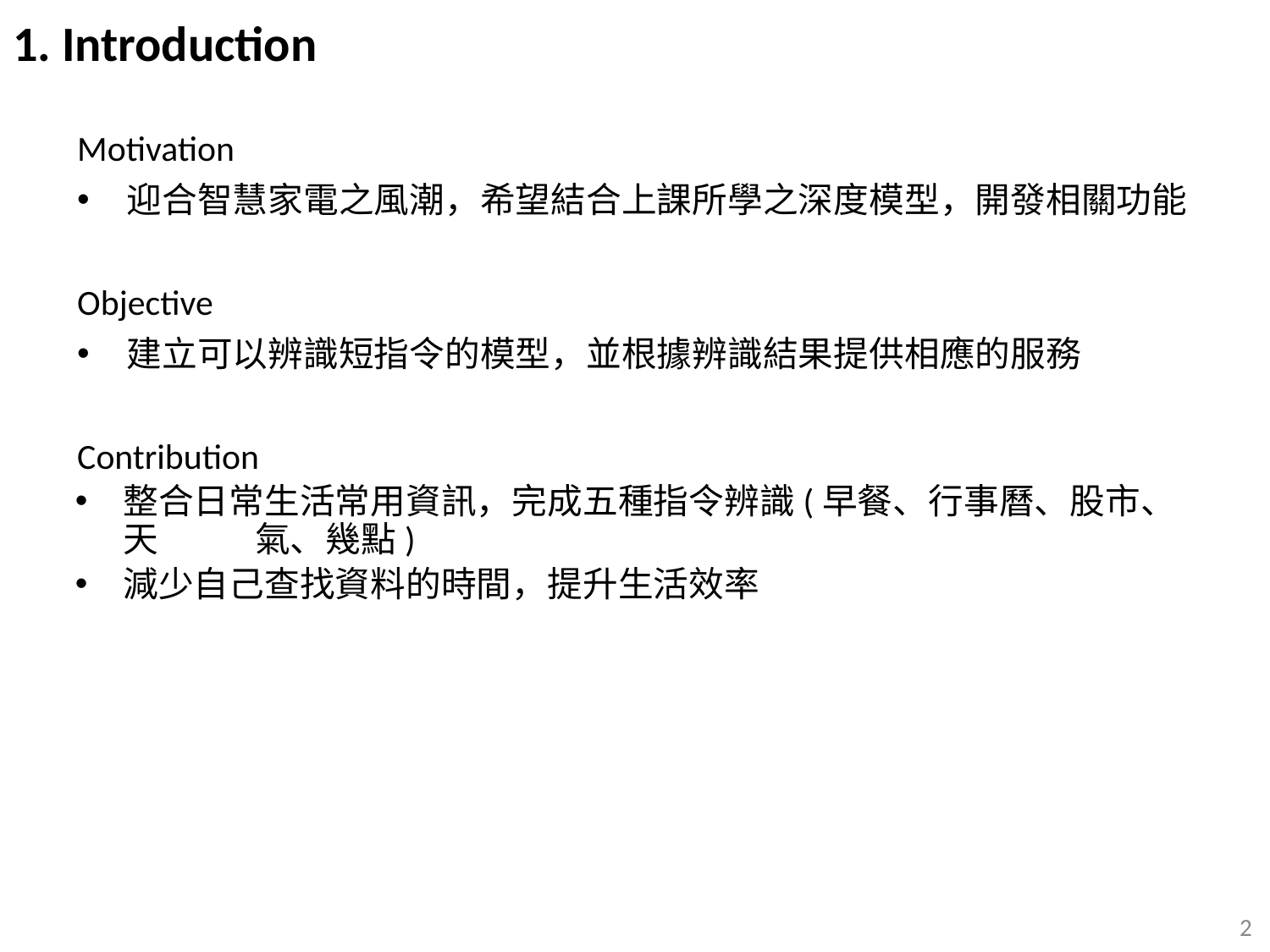

# 1. Introduction
Motivation
迎合智慧家電之風潮，希望結合上課所學之深度模型，開發相關功能

Objective
建立可以辨識短指令的模型，並根據辨識結果提供相應的服務

Contribution
整合日常生活常用資訊，完成五種指令辨識(早餐、行事曆、股市、天            氣、幾點)
減少自己查找資料的時間，提升生活效率
2